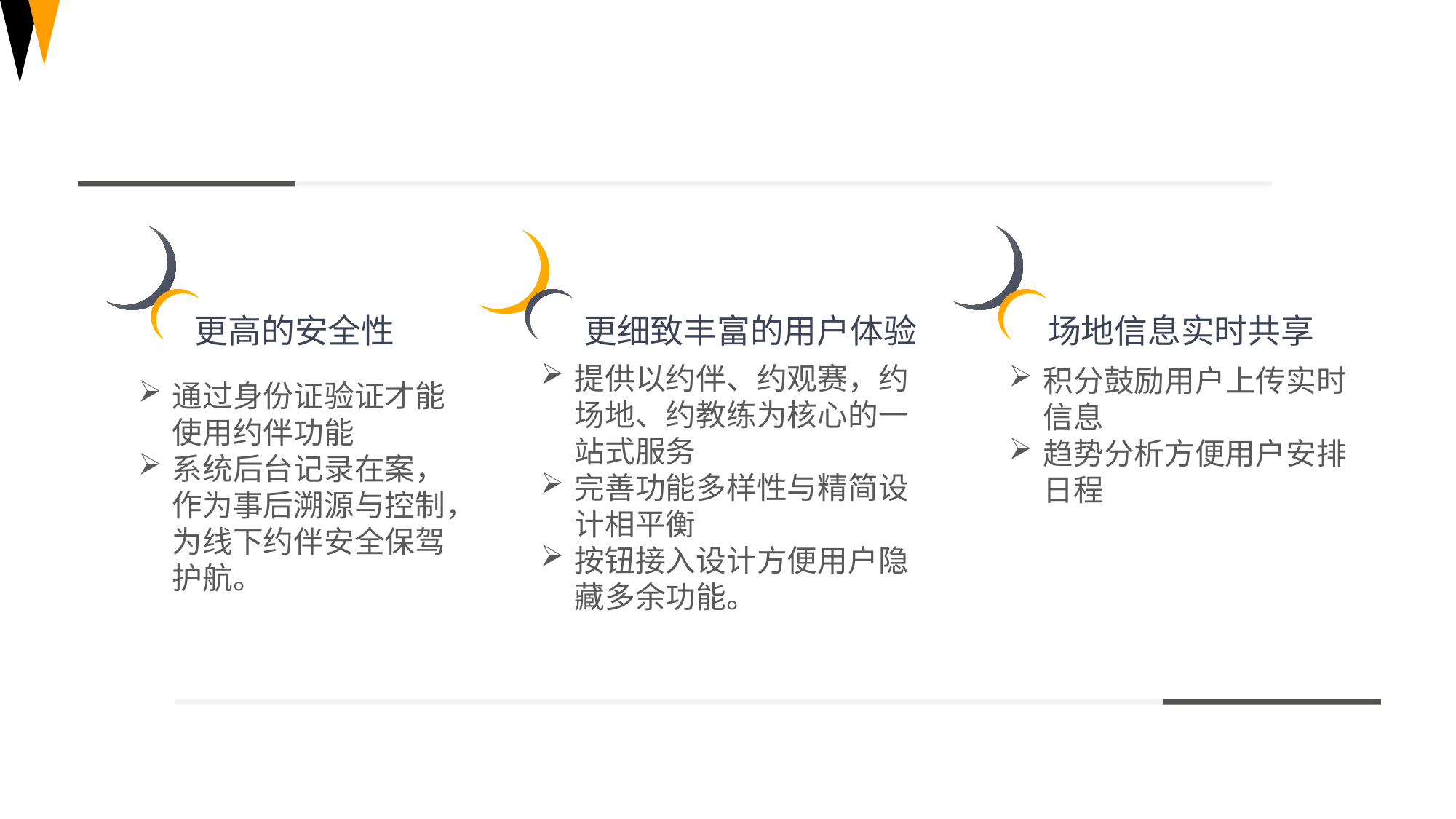

更高的安全性

场地信息实时共享

更细致丰富的用户体验
提供以约伴、约观赛，约场地、约教练为核心的一站式服务
完善功能多样性与精简设计相平衡
按钮接入设计方便用户隐藏多余功能。
积分鼓励用户上传实时信息
趋势分析方便用户安排日程
通过身份证验证才能使用约伴功能
系统后台记录在案，作为事后溯源与控制，为线下约伴安全保驾护航。